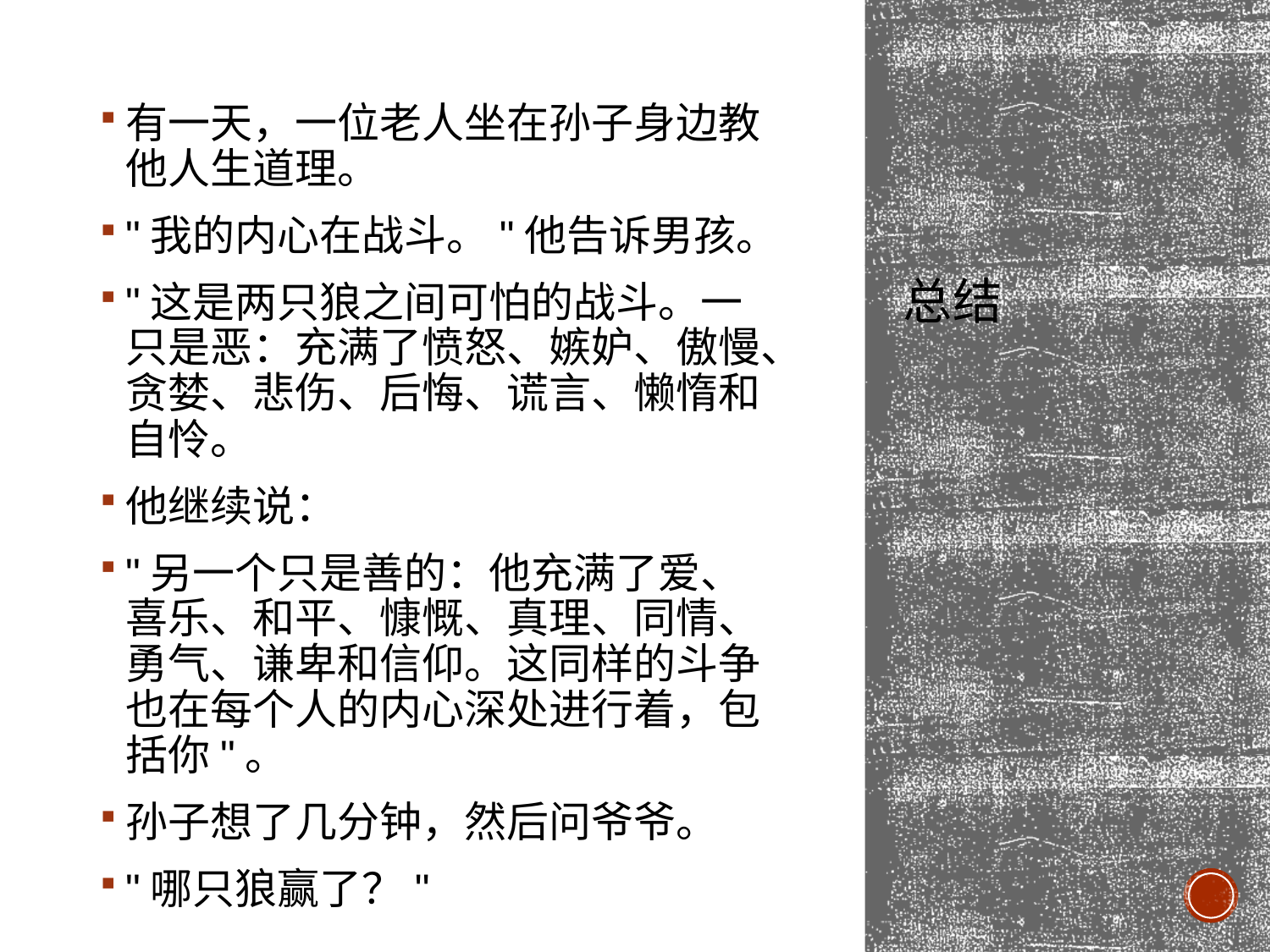

有一天，一位老人坐在孙子身边教他人生道理。
"我的内心在战斗。"他告诉男孩。
"这是两只狼之间可怕的战斗。一只是恶：充满了愤怒、嫉妒、傲慢、贪婪、悲伤、后悔、谎言、懒惰和自怜。
他继续说：
"另一个只是善的：他充满了爱、喜乐、和平、慷慨、真理、同情、勇气、谦卑和信仰。这同样的斗争也在每个人的内心深处进行着，包括你"。
孙子想了几分钟，然后问爷爷。
"哪只狼赢了？"

# 总结